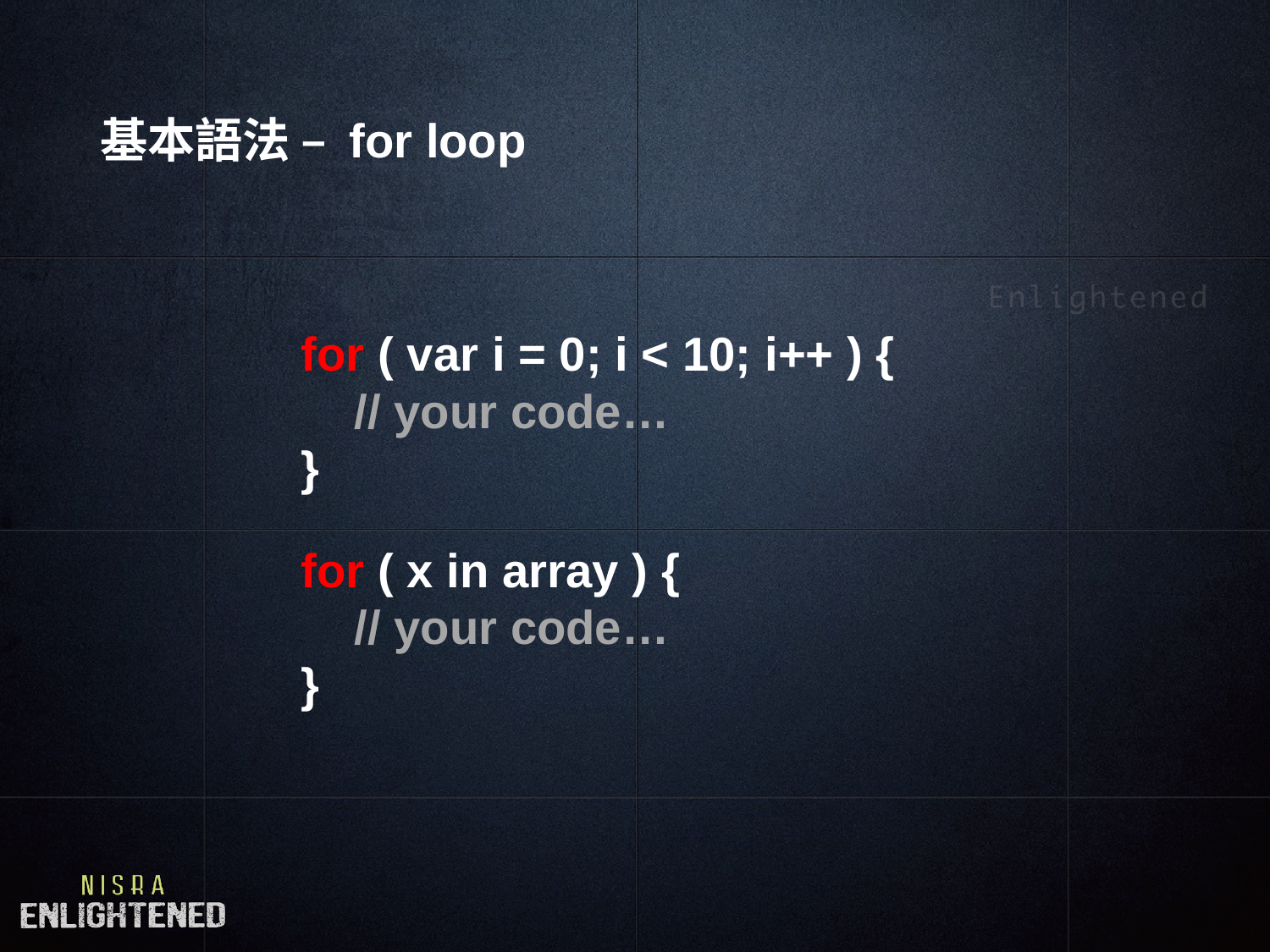

# 基本語法 – for loop
for ( var i = 0; i < 10; i++ ) {
    // your code…
}
for ( x in array ) {
    // your code…
}